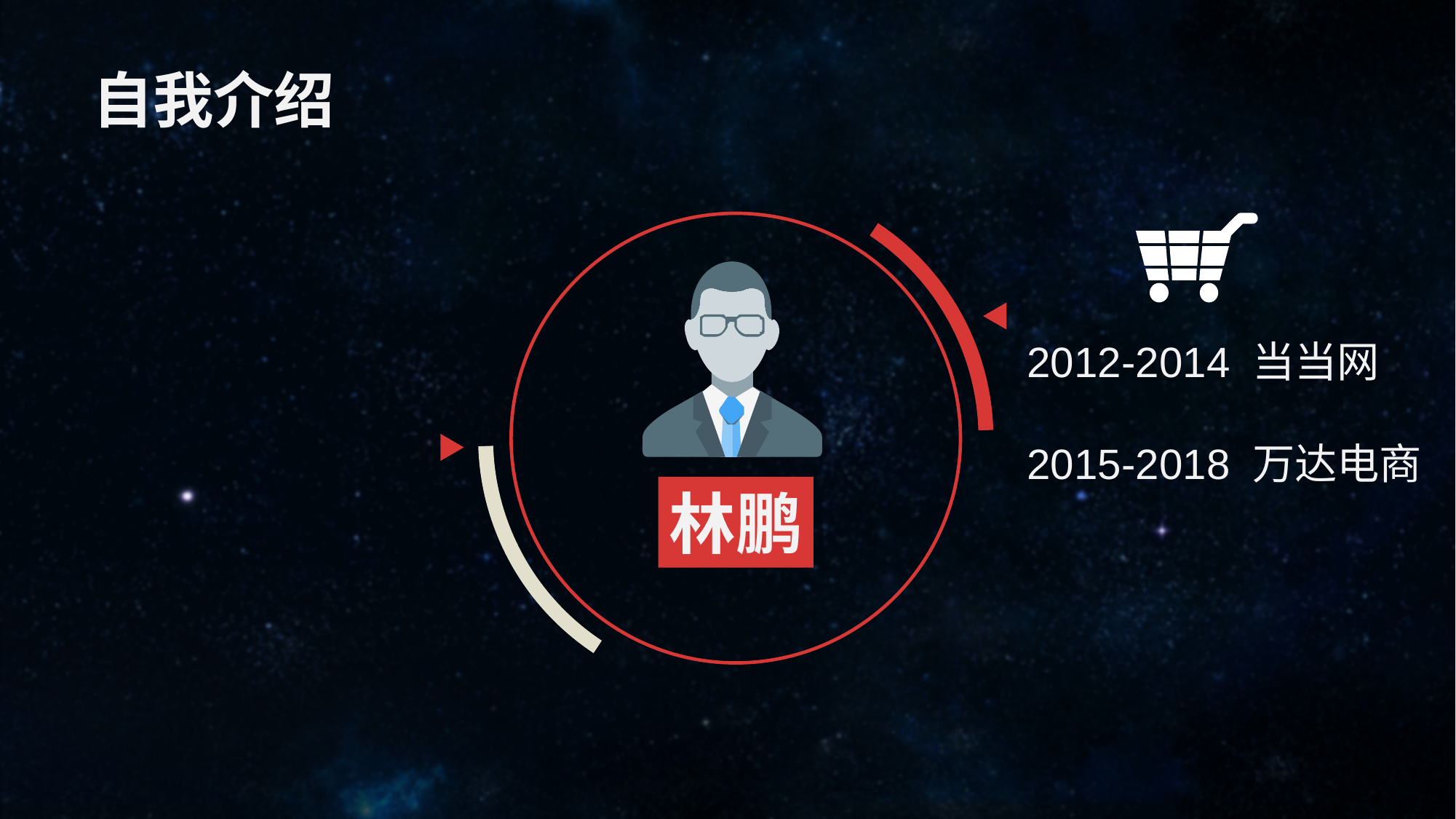

# 自我介绍

2012-2014 当当网

2015-2018 万达电商

林鹏